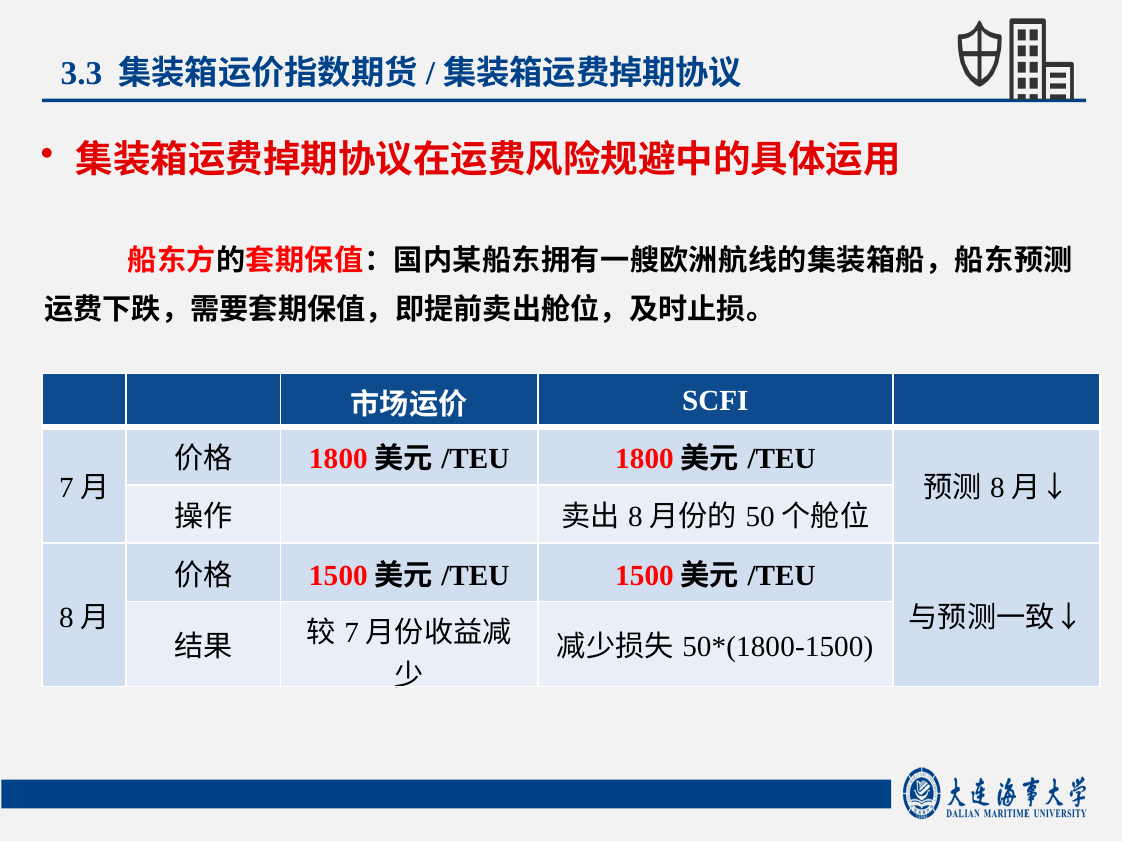

3.3 集装箱运价指数期货/集装箱运费掉期协议
集装箱运费掉期协议在运费风险规避中的具体运用
船东方的套期保值：国内某船东拥有一艘欧洲航线的集装箱船，船东预测运费下跌，需要套期保值，即提前卖出舱位，及时止损。
|  |  | 市场运价 | SCFI |  |
| --- | --- | --- | --- | --- |
| 7月 | 价格 | 1800美元/TEU | 1800美元/TEU | 预测8月↓ |
|  | 操作 |  | 卖出8月份的50个舱位 |  |
| 8月 | 价格 | 1500美元/TEU | 1500美元/TEU | 与预测一致↓ |
|  | 结果 | 较7月份收益减少 | 减少损失50\*(1800-1500) |  |